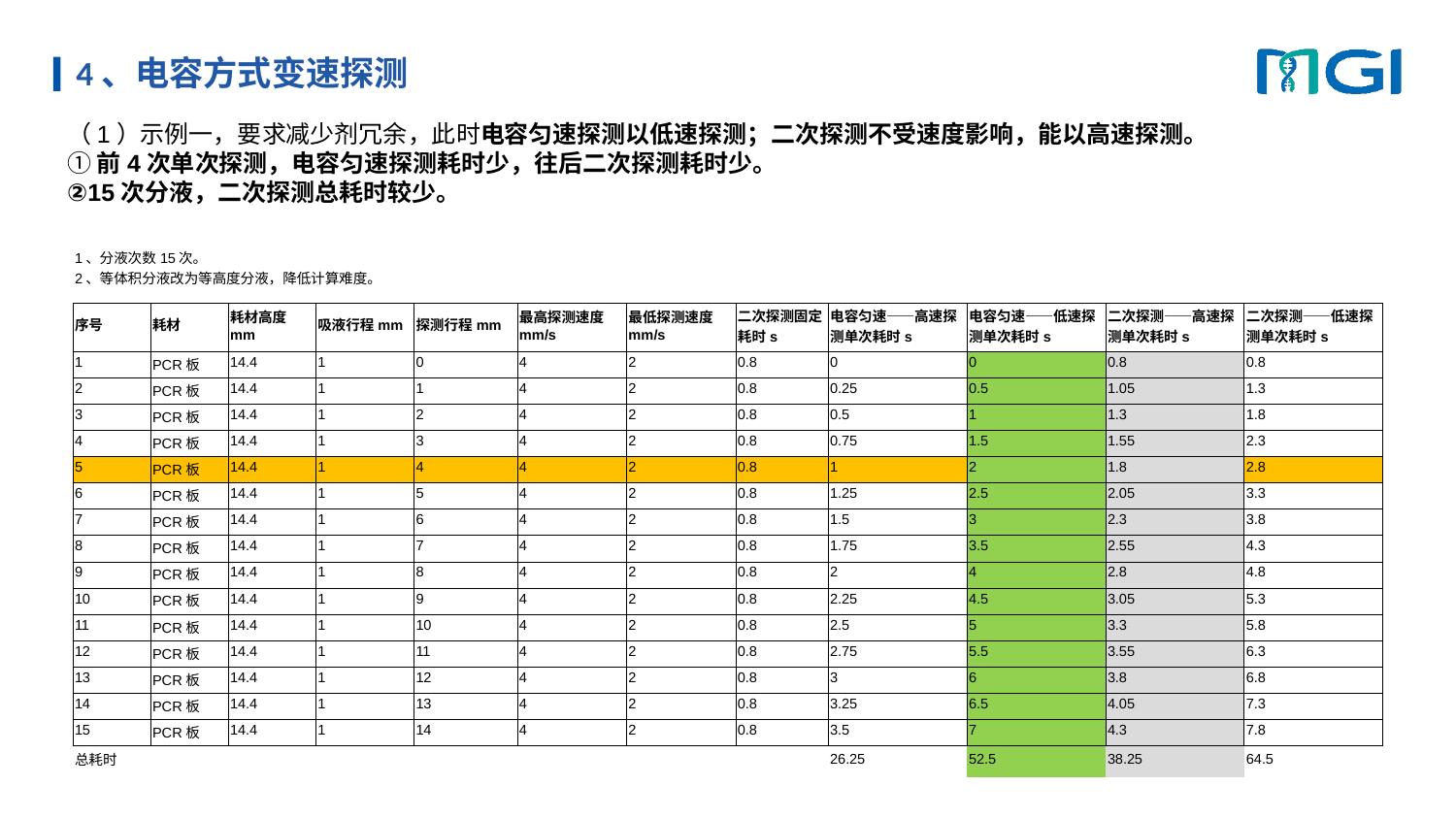

# 4、电容方式变速探测
（1）示例一，要求减少剂冗余，此时电容匀速探测以低速探测；二次探测不受速度影响，能以高速探测。
①前4次单次探测，电容匀速探测耗时少，往后二次探测耗时少。
②15次分液，二次探测总耗时较少。
| 1、分液次数15次。 2、等体积分液改为等高度分液，降低计算难度。 |  |  |  |  |  |  |  |  |  |  |  |
| --- | --- | --- | --- | --- | --- | --- | --- | --- | --- | --- | --- |
| 序号 | 耗材 | 耗材高度mm | 吸液行程mm | 探测行程mm | 最高探测速度mm/s | 最低探测速度mm/s | 二次探测固定耗时s | 电容匀速——高速探测单次耗时s | 电容匀速——低速探测单次耗时s | 二次探测——高速探测单次耗时s | 二次探测——低速探测单次耗时s |
| 1 | PCR板 | 14.4 | 1 | 0 | 4 | 2 | 0.8 | 0 | 0 | 0.8 | 0.8 |
| 2 | PCR板 | 14.4 | 1 | 1 | 4 | 2 | 0.8 | 0.25 | 0.5 | 1.05 | 1.3 |
| 3 | PCR板 | 14.4 | 1 | 2 | 4 | 2 | 0.8 | 0.5 | 1 | 1.3 | 1.8 |
| 4 | PCR板 | 14.4 | 1 | 3 | 4 | 2 | 0.8 | 0.75 | 1.5 | 1.55 | 2.3 |
| 5 | PCR板 | 14.4 | 1 | 4 | 4 | 2 | 0.8 | 1 | 2 | 1.8 | 2.8 |
| 6 | PCR板 | 14.4 | 1 | 5 | 4 | 2 | 0.8 | 1.25 | 2.5 | 2.05 | 3.3 |
| 7 | PCR板 | 14.4 | 1 | 6 | 4 | 2 | 0.8 | 1.5 | 3 | 2.3 | 3.8 |
| 8 | PCR板 | 14.4 | 1 | 7 | 4 | 2 | 0.8 | 1.75 | 3.5 | 2.55 | 4.3 |
| 9 | PCR板 | 14.4 | 1 | 8 | 4 | 2 | 0.8 | 2 | 4 | 2.8 | 4.8 |
| 10 | PCR板 | 14.4 | 1 | 9 | 4 | 2 | 0.8 | 2.25 | 4.5 | 3.05 | 5.3 |
| 11 | PCR板 | 14.4 | 1 | 10 | 4 | 2 | 0.8 | 2.5 | 5 | 3.3 | 5.8 |
| 12 | PCR板 | 14.4 | 1 | 11 | 4 | 2 | 0.8 | 2.75 | 5.5 | 3.55 | 6.3 |
| 13 | PCR板 | 14.4 | 1 | 12 | 4 | 2 | 0.8 | 3 | 6 | 3.8 | 6.8 |
| 14 | PCR板 | 14.4 | 1 | 13 | 4 | 2 | 0.8 | 3.25 | 6.5 | 4.05 | 7.3 |
| 15 | PCR板 | 14.4 | 1 | 14 | 4 | 2 | 0.8 | 3.5 | 7 | 4.3 | 7.8 |
| 总耗时 |  |  |  |  |  |  |  | 26.25 | 52.5 | 38.25 | 64.5 |